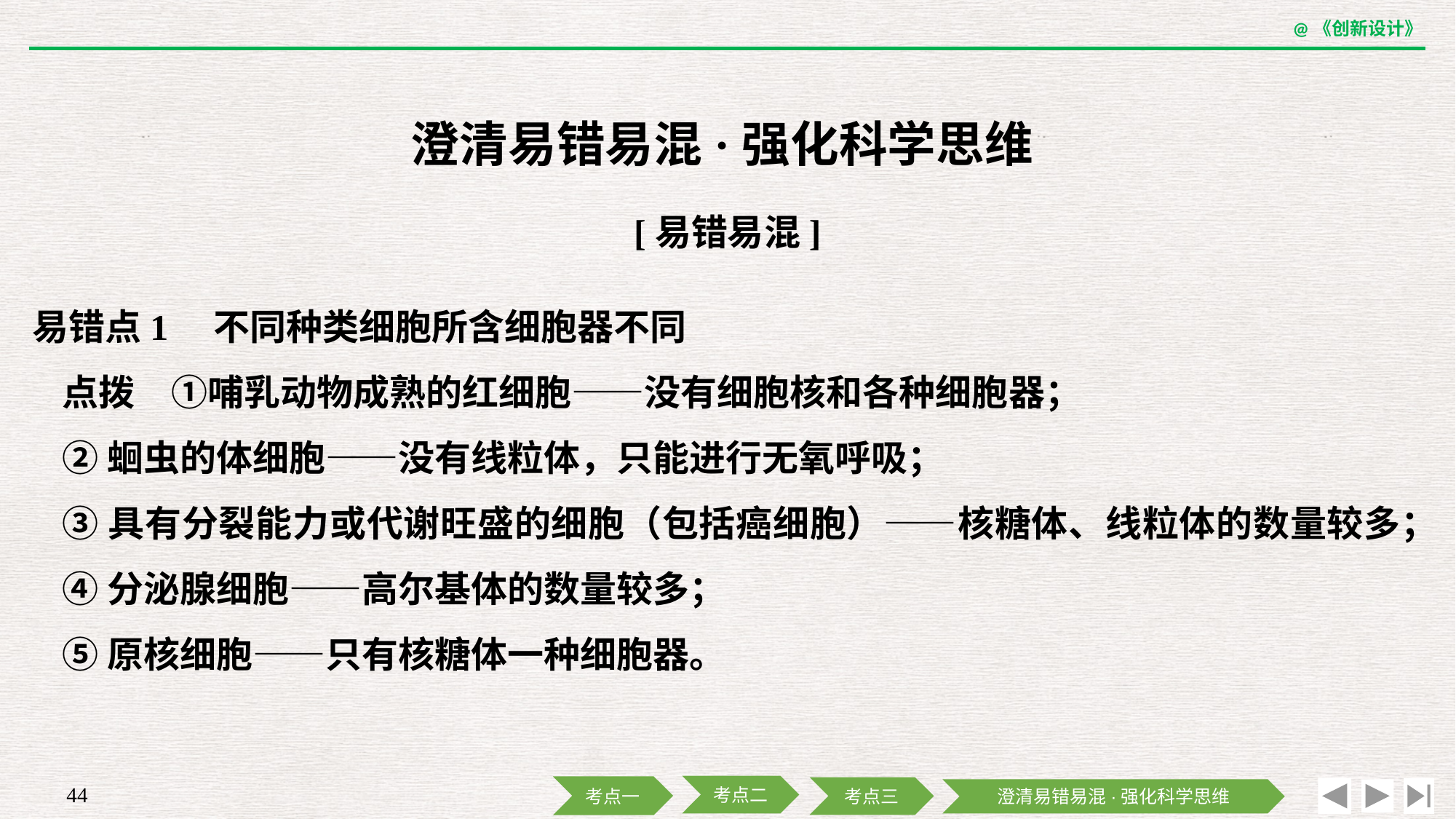

澄清易错易混·强化科学思维
[易错易混]
易错点1　不同种类细胞所含细胞器不同
点拨　①哺乳动物成熟的红细胞——没有细胞核和各种细胞器；
②蛔虫的体细胞——没有线粒体，只能进行无氧呼吸；
③具有分裂能力或代谢旺盛的细胞（包括癌细胞）——核糖体、线粒体的数量较多；
④分泌腺细胞——高尔基体的数量较多；
⑤原核细胞——只有核糖体一种细胞器。